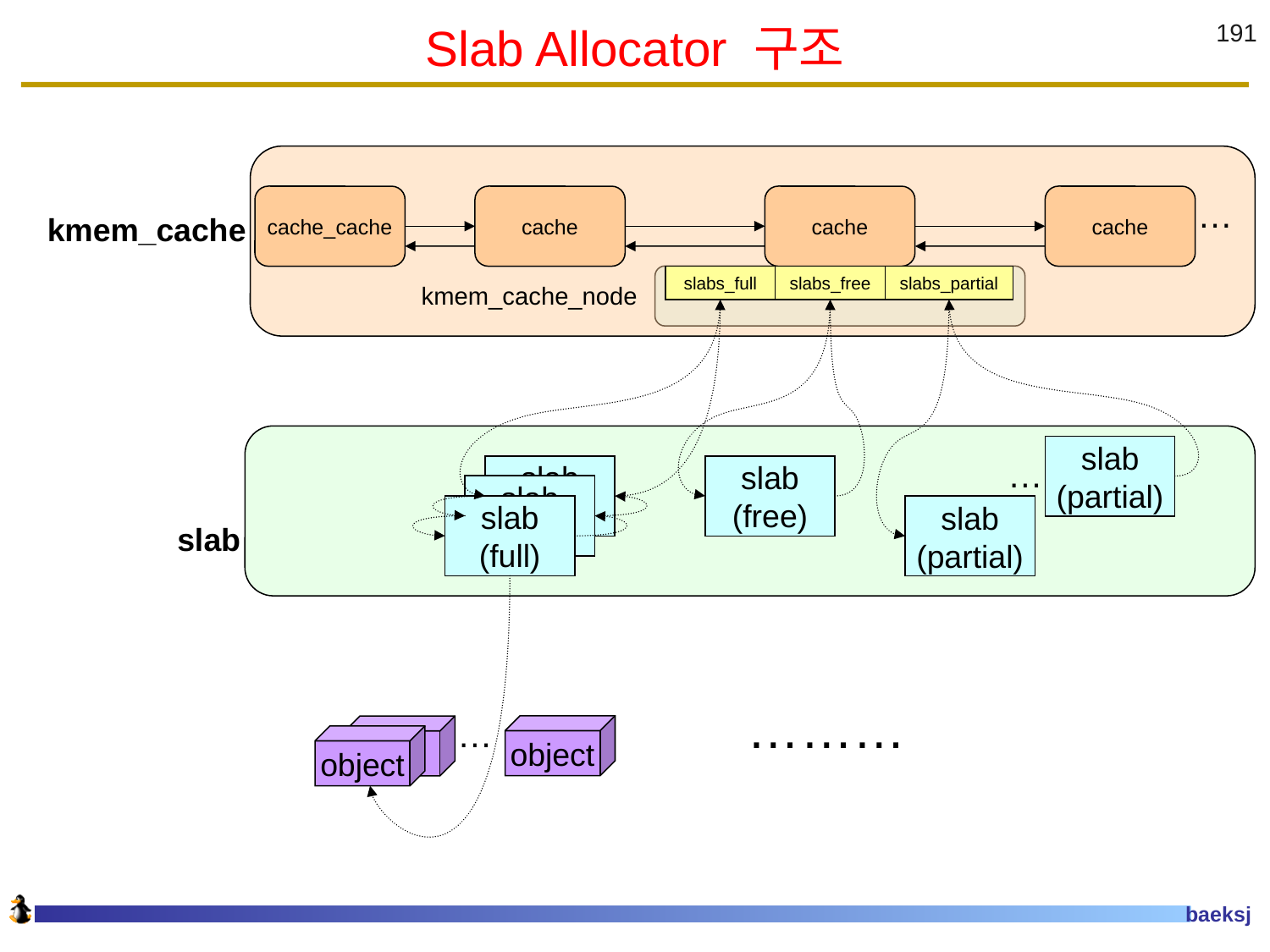

# Slab Allocator 구조
191

cache_cache
cache
cache
cache
…
kmem_cache

slabs_full
slabs_free
slabs_partial
kmem_cache_node

slab
(partial)
…
slab
(full)
slab
(free)
slab
(full)
slab
(full)
slab
(partial)
slab
………
…
object

object